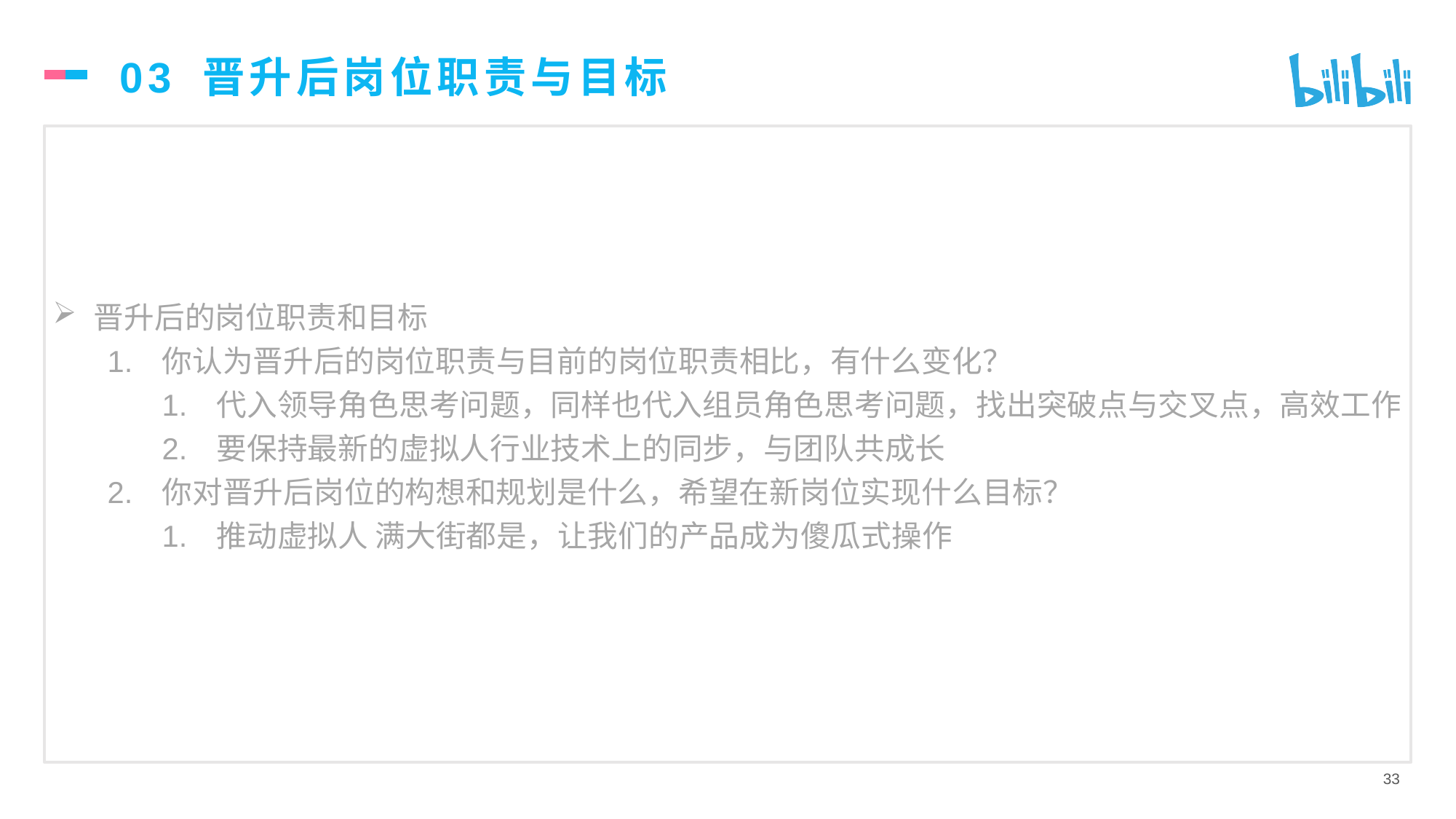

# 03 晋升后岗位职责与目标
晋升后的岗位职责和目标
你认为晋升后的岗位职责与目前的岗位职责相比，有什么变化？
代入领导角色思考问题，同样也代入组员角色思考问题，找出突破点与交叉点，高效工作
要保持最新的虚拟人行业技术上的同步，与团队共成长
你对晋升后岗位的构想和规划是什么，希望在新岗位实现什么目标？
推动虚拟人 满大街都是，让我们的产品成为傻瓜式操作